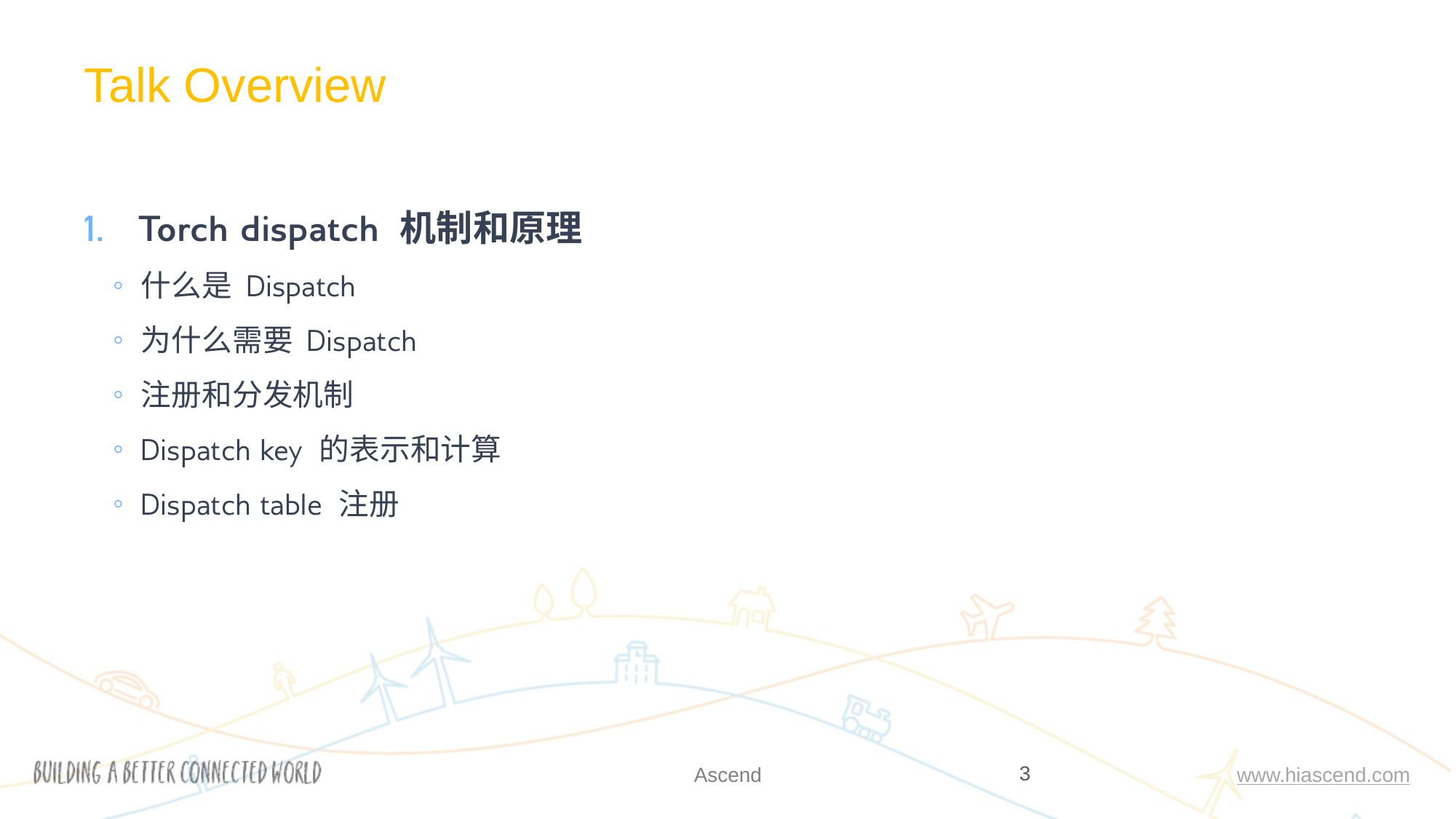

Talk Overview
Torch dispatch 机制和原理
什么是 Dispatch
为什么需要 Dispatch
注册和分发机制
Dispatch key 的表示和计算
Dispatch table 注册